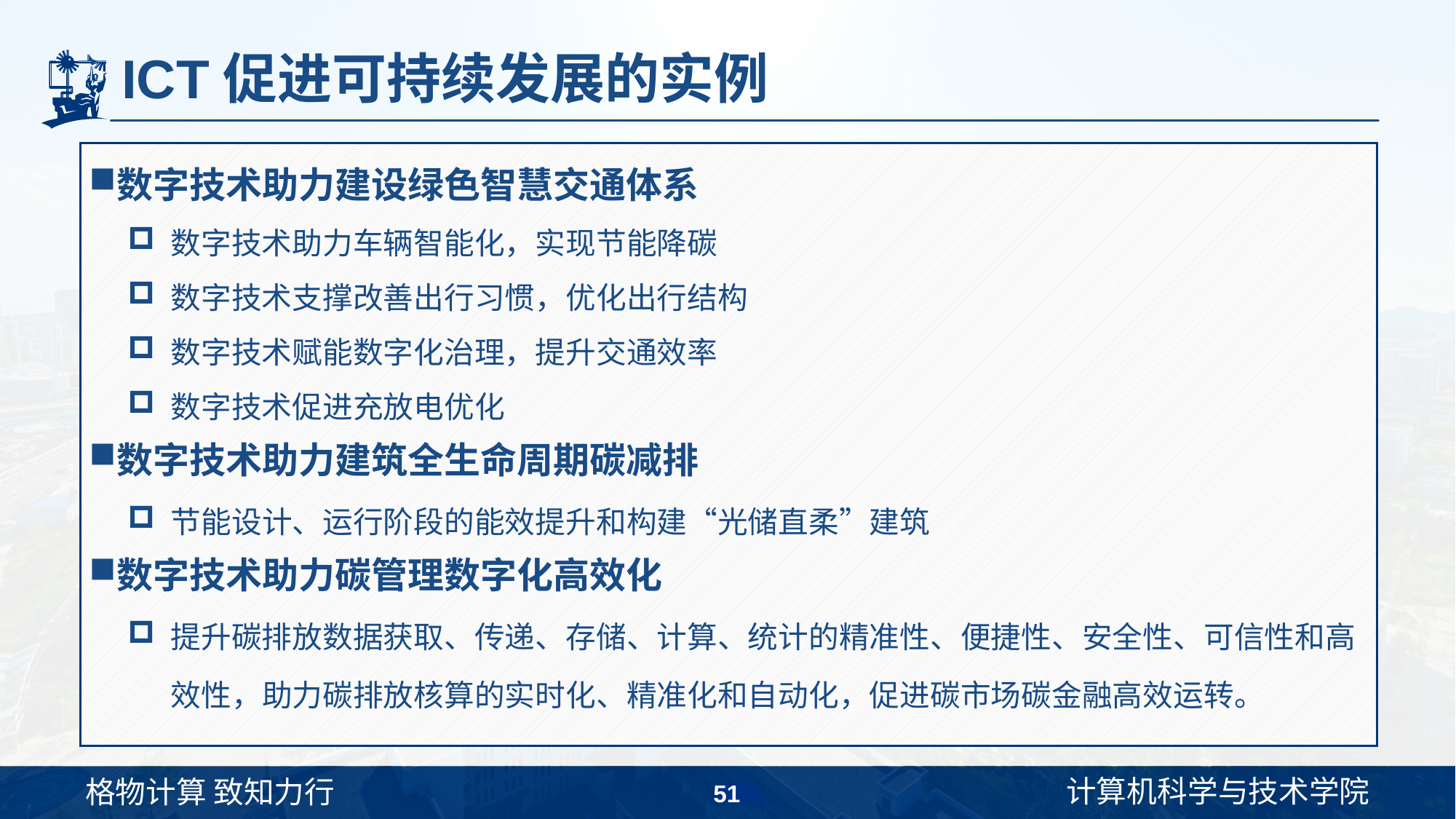

# ICT促进可持续发展的实例
数字技术助力建设绿色智慧交通体系
数字技术助力车辆智能化，实现节能降碳
数字技术支撑改善出行习惯，优化出行结构
数字技术赋能数字化治理，提升交通效率
数字技术促进充放电优化
数字技术助力建筑全生命周期碳减排
节能设计、运行阶段的能效提升和构建“光储直柔”建筑
数字技术助力碳管理数字化高效化
提升碳排放数据获取、传递、存储、计算、统计的精准性、便捷性、安全性、可信性和高效性，助力碳排放核算的实时化、精准化和自动化，促进碳市场碳金融高效运转。
51